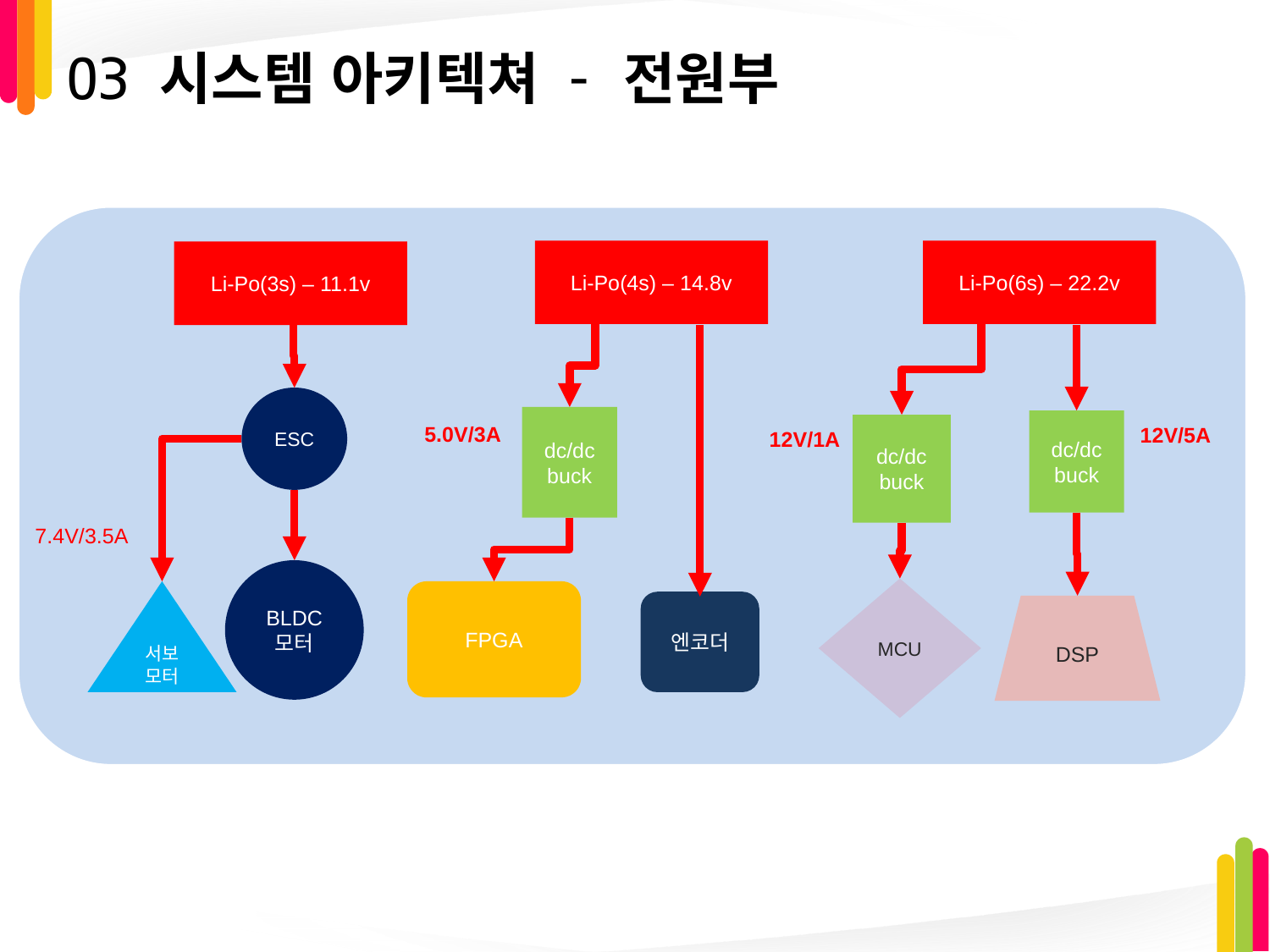

# 03 시스템 아키텍쳐 - 전원부

Li-Po(4s) – 14.8v
Li-Po(6s) – 22.2v
Li-Po(3s) – 11.1v
ESC
dc/dc buck
dc/dc buck
5.0V/3A
dc/dc buck
12V/5A
12V/1A
7.4V/3.5A
BLDC 모터
MCU
서보 모터
FPGA
엔코더
DSP